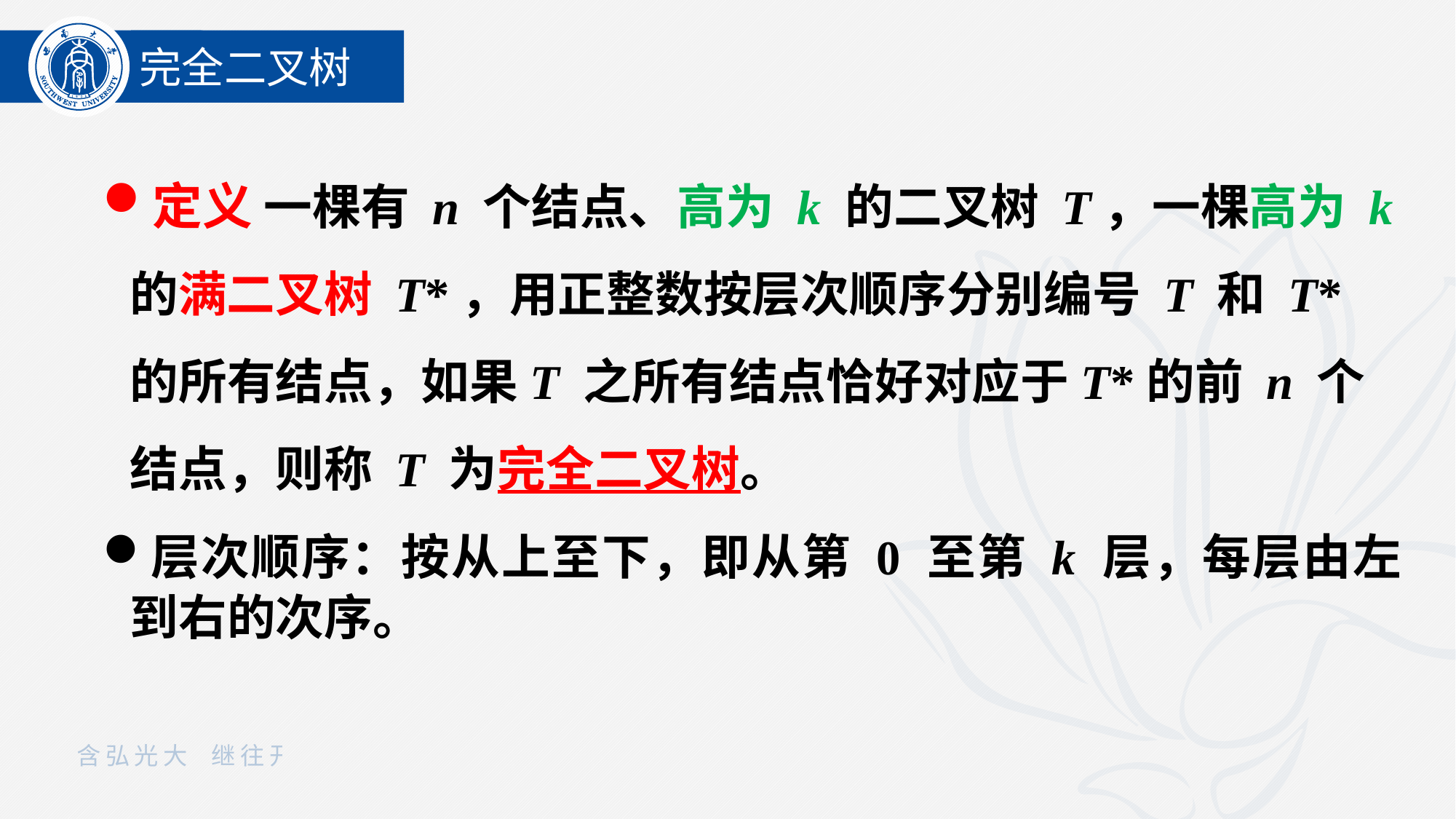

完全二叉树
定义 一棵有 n 个结点、高为 k 的二叉树 T，一棵高为 k 的满二叉树 T*，用正整数按层次顺序分别编号 T 和 T* 的所有结点，如果T 之所有结点恰好对应于T*的前 n 个结点，则称 T 为完全二叉树。
层次顺序：按从上至下，即从第 0 至第 k 层，每层由左到右的次序。